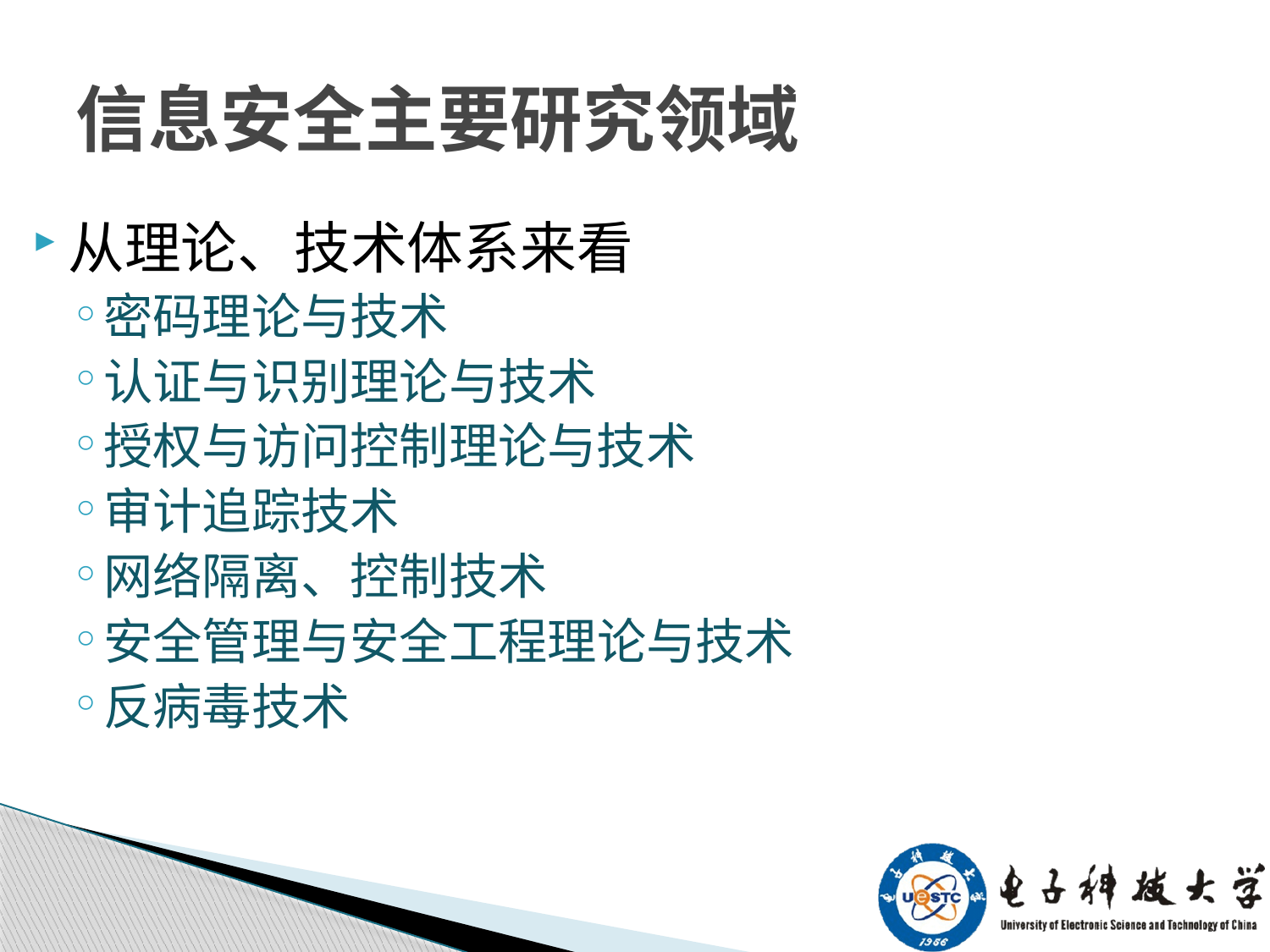

# 信息安全主要研究领域
从理论、技术体系来看
密码理论与技术
认证与识别理论与技术
授权与访问控制理论与技术
审计追踪技术
网络隔离、控制技术
安全管理与安全工程理论与技术
反病毒技术

69